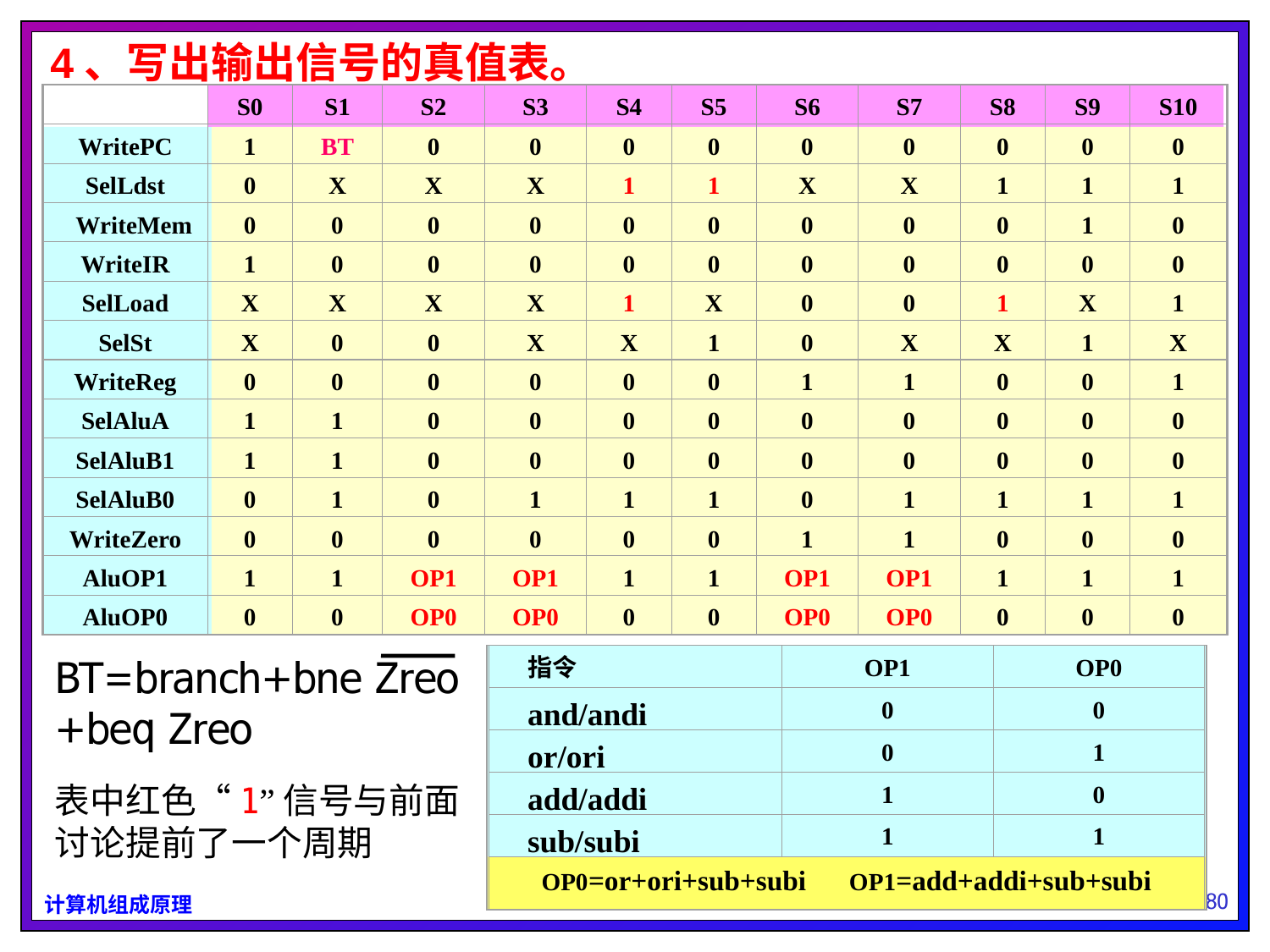

4、写出输出信号的真值表。

S0

S1

S2

S3

S4

S5

S6

S7

S8

S9

S10

WritePC

1

BT

0

0

0

0

0

0

0

0

0

SelLdst

0

X

X

X

1

1

X

X

1

1

1

WriteMem

0

0

0

0

0

0

0

0

0

1

0

WriteIR

1

0

0

0

0

0

0

0

0

0

0

SelLoad

X

X

X

X

1

X

0

0

1

X

1

SelSt

X

0

0

X

X

1

0

X

X

1

X

WriteReg

0

0

0

0

0

0

1

1

0

0

1

SelAluA

1

1

0

0

0

0

0

0

0

0

0

SelAluB1

1

1

0

0

0

0

0

0

0

0

0

SelAluB0

0

1

0

1

1

1

0

1

1

1

1

WriteZero

0

0

0

0

0

0

1

1

0

0

0

AluOP1

1

1

OP1

OP1

1

1

OP1

OP1

1

1

1

AluOP0

0

0

OP0

OP0

0

0

OP0

OP0

0

0

0

BT=branch+bne Zreo
+beq Zreo

指令

OP1

OP0

and/andi

0

0

or/ori

0

1

add/addi

1

0

sub/subi

1

1

OP0=or+ori+sub+subi       OP1=add+addi+sub+subi

表中红色“1”信号与前面讨论提前了一个周期